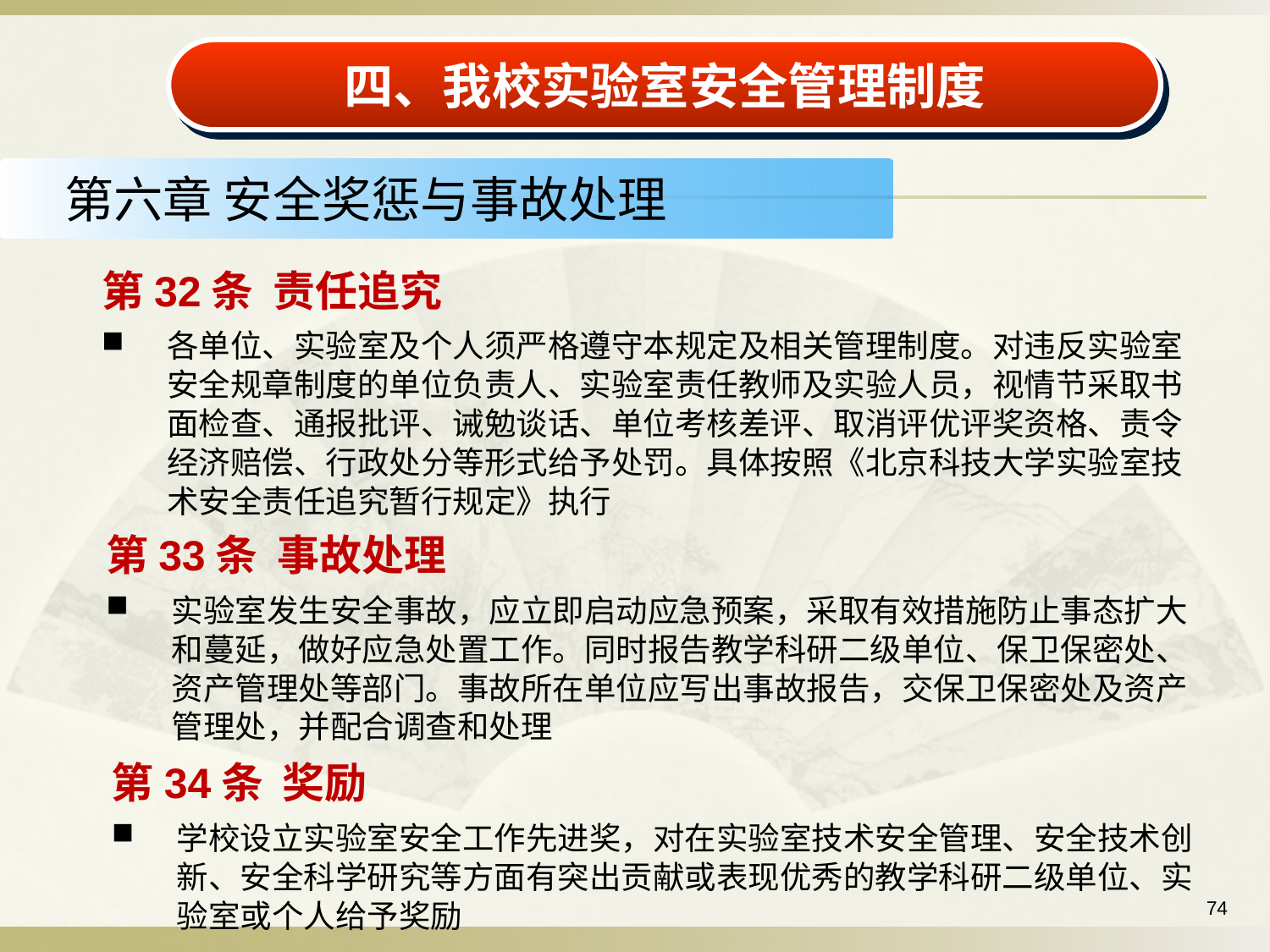

四、我校实验室安全管理制度
第六章 安全奖惩与事故处理
第32条  责任追究
各单位、实验室及个人须严格遵守本规定及相关管理制度。对违反实验室安全规章制度的单位负责人、实验室责任教师及实验人员，视情节采取书面检查、通报批评、诫勉谈话、单位考核差评、取消评优评奖资格、责令经济赔偿、行政处分等形式给予处罚。具体按照《北京科技大学实验室技术安全责任追究暂行规定》执行
第33条  事故处理
实验室发生安全事故，应立即启动应急预案，采取有效措施防止事态扩大和蔓延，做好应急处置工作。同时报告教学科研二级单位、保卫保密处、资产管理处等部门。事故所在单位应写出事故报告，交保卫保密处及资产管理处，并配合调查和处理
第34条  奖励
学校设立实验室安全工作先进奖，对在实验室技术安全管理、安全技术创新、安全科学研究等方面有突出贡献或表现优秀的教学科研二级单位、实验室或个人给予奖励
74